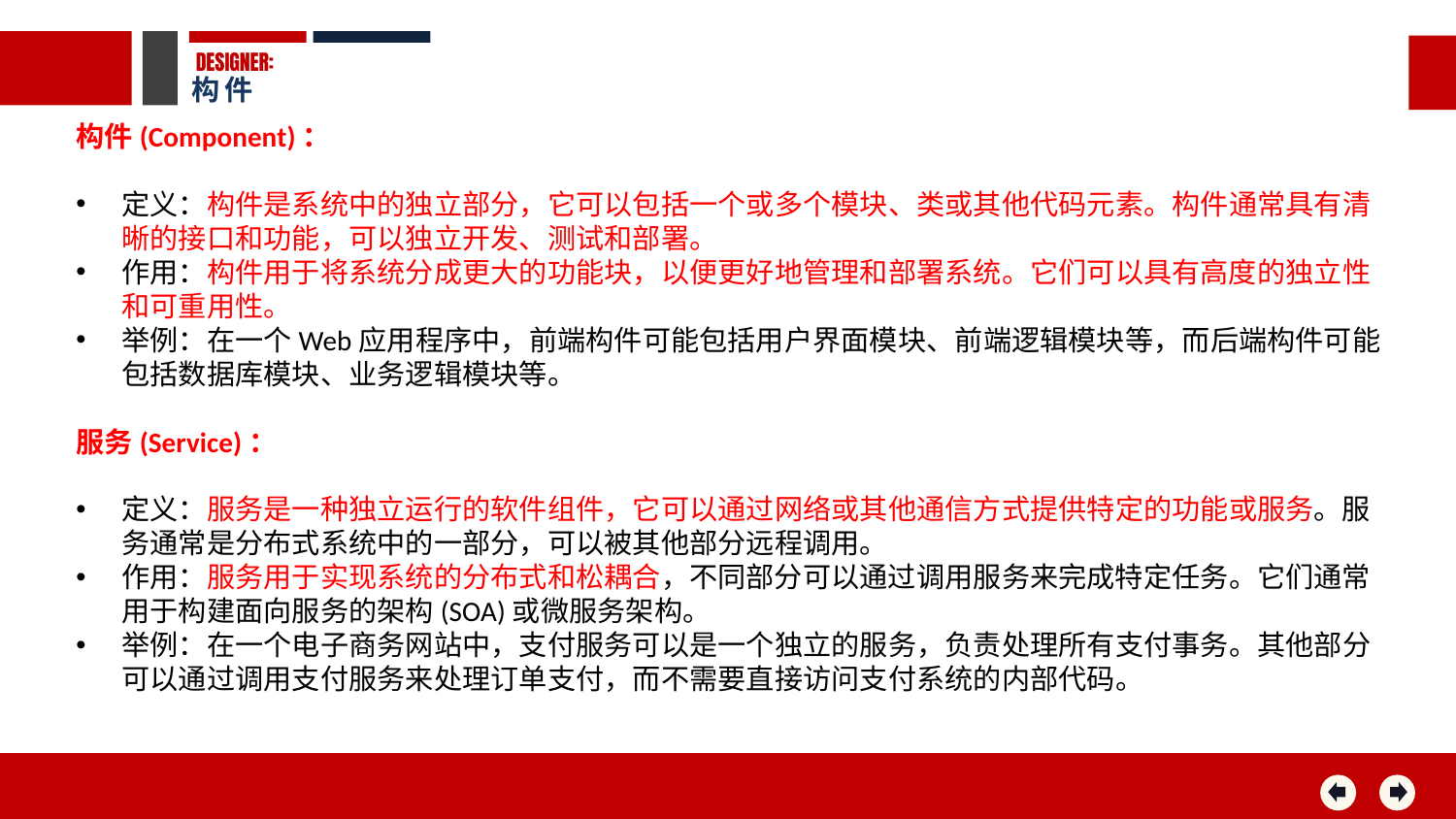

DESIGNER:
构件
构件(Component)：

定义：构件是系统中的独立部分，它可以包括一个或多个模块、类或其他代码元素。构件通常具有清晰的接口和功能，可以独立开发、测试和部署。
作用：构件用于将系统分成更大的功能块，以便更好地管理和部署系统。它们可以具有高度的独立性和可重用性。
举例：在一个Web应用程序中，前端构件可能包括用户界面模块、前端逻辑模块等，而后端构件可能包括数据库模块、业务逻辑模块等。

服务(Service)：

定义：服务是一种独立运行的软件组件，它可以通过网络或其他通信方式提供特定的功能或服务。服务通常是分布式系统中的一部分，可以被其他部分远程调用。
作用：服务用于实现系统的分布式和松耦合，不同部分可以通过调用服务来完成特定任务。它们通常用于构建面向服务的架构(SOA)或微服务架构。
举例：在一个电子商务网站中，支付服务可以是一个独立的服务，负责处理所有支付事务。其他部分可以通过调用支付服务来处理订单支付，而不需要直接访问支付系统的内部代码。